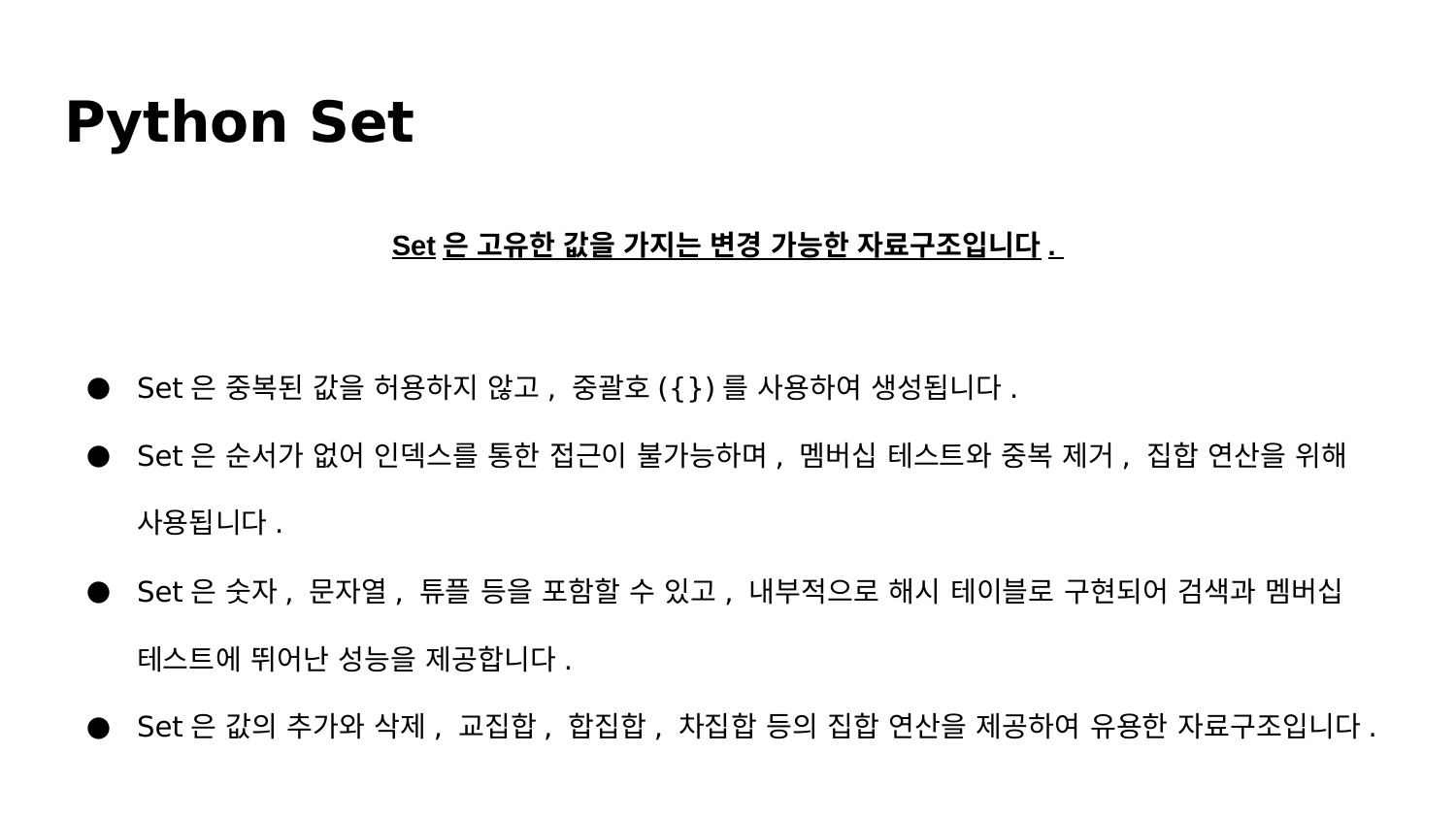

# Python Set
Set은 고유한 값을 가지는 변경 가능한 자료구조입니다.
Set은 중복된 값을 허용하지 않고, 중괄호({})를 사용하여 생성됩니다.
Set은 순서가 없어 인덱스를 통한 접근이 불가능하며, 멤버십 테스트와 중복 제거, 집합 연산을 위해 사용됩니다.
Set은 숫자, 문자열, 튜플 등을 포함할 수 있고, 내부적으로 해시 테이블로 구현되어 검색과 멤버십 테스트에 뛰어난 성능을 제공합니다.
Set은 값의 추가와 삭제, 교집합, 합집합, 차집합 등의 집합 연산을 제공하여 유용한 자료구조입니다.